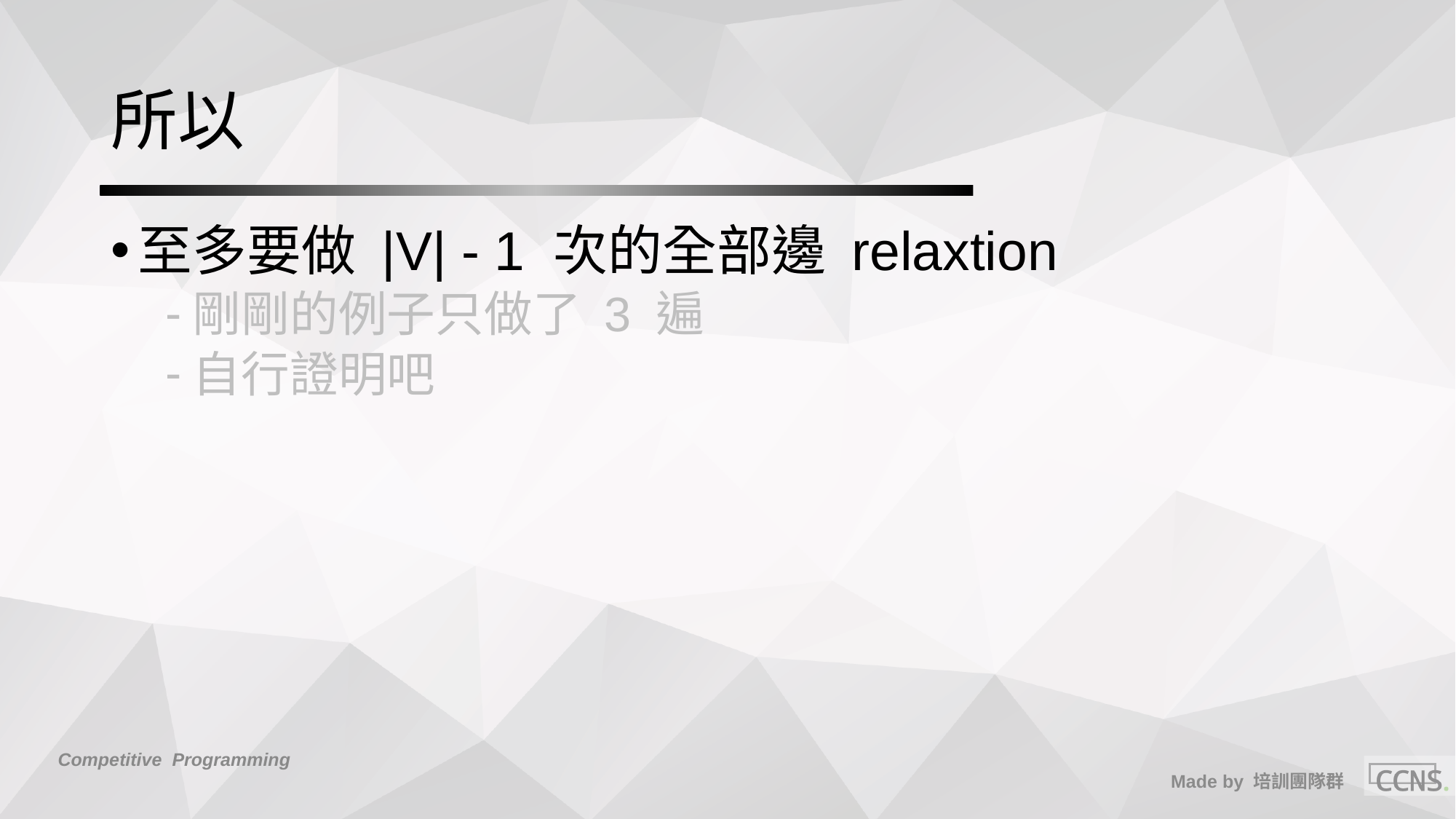

# 所以
至多要做 |V| - 1 次的全部邊 relaxtion
剛剛的例子只做了 3 遍
自行證明吧